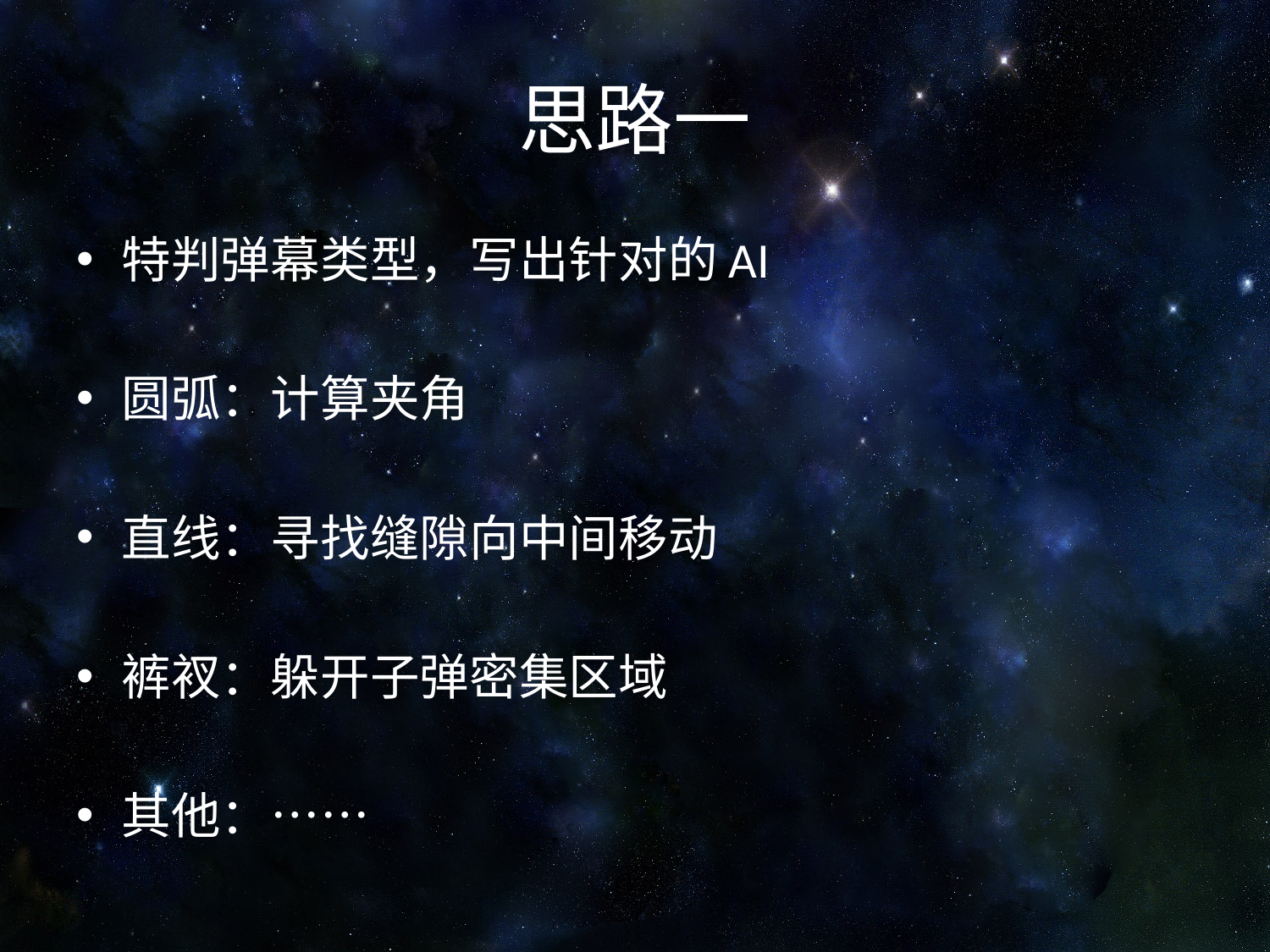

# 思路一
特判弹幕类型，写出针对的AI

圆弧：计算夹角

直线：寻找缝隙向中间移动

裤衩：躲开子弹密集区域

其他：……